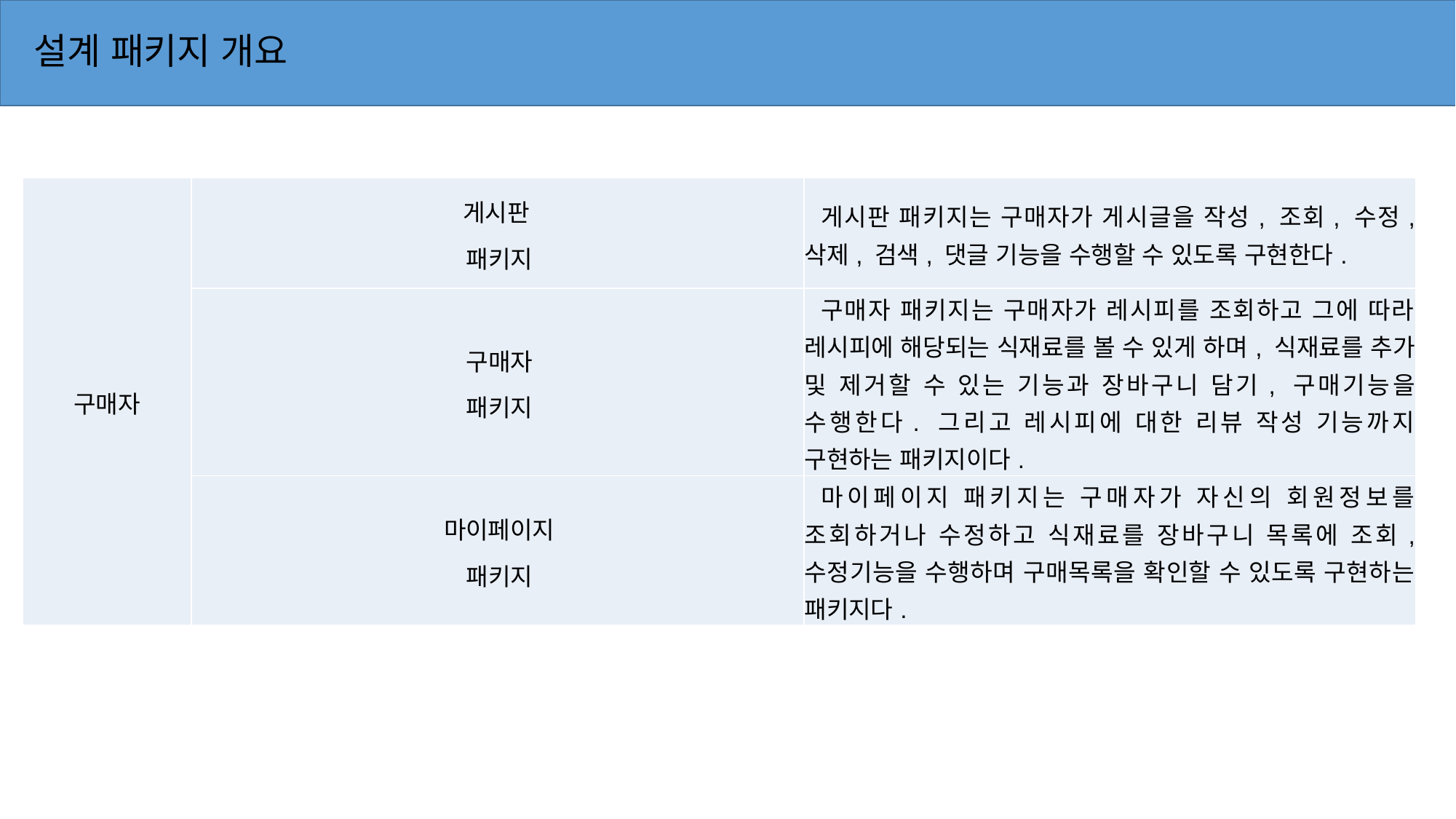

# 설계 패키지 개요
| 구매자 | 게시판 패키지 | 게시판 패키지는 구매자가 게시글을 작성, 조회, 수정, 삭제, 검색, 댓글 기능을 수행할 수 있도록 구현한다. |
| --- | --- | --- |
|  | 구매자 패키지 | 구매자 패키지는 구매자가 레시피를 조회하고 그에 따라 레시피에 해당되는 식재료를 볼 수 있게 하며, 식재료를 추가 및 제거할 수 있는 기능과 장바구니 담기, 구매기능을 수행한다. 그리고 레시피에 대한 리뷰 작성 기능까지 구현하는 패키지이다. |
|  | 마이페이지 패키지 | 마이페이지 패키지는 구매자가 자신의 회원정보를 조회하거나 수정하고 식재료를 장바구니 목록에 조회, 수정기능을 수행하며 구매목록을 확인할 수 있도록 구현하는 패키지다. |